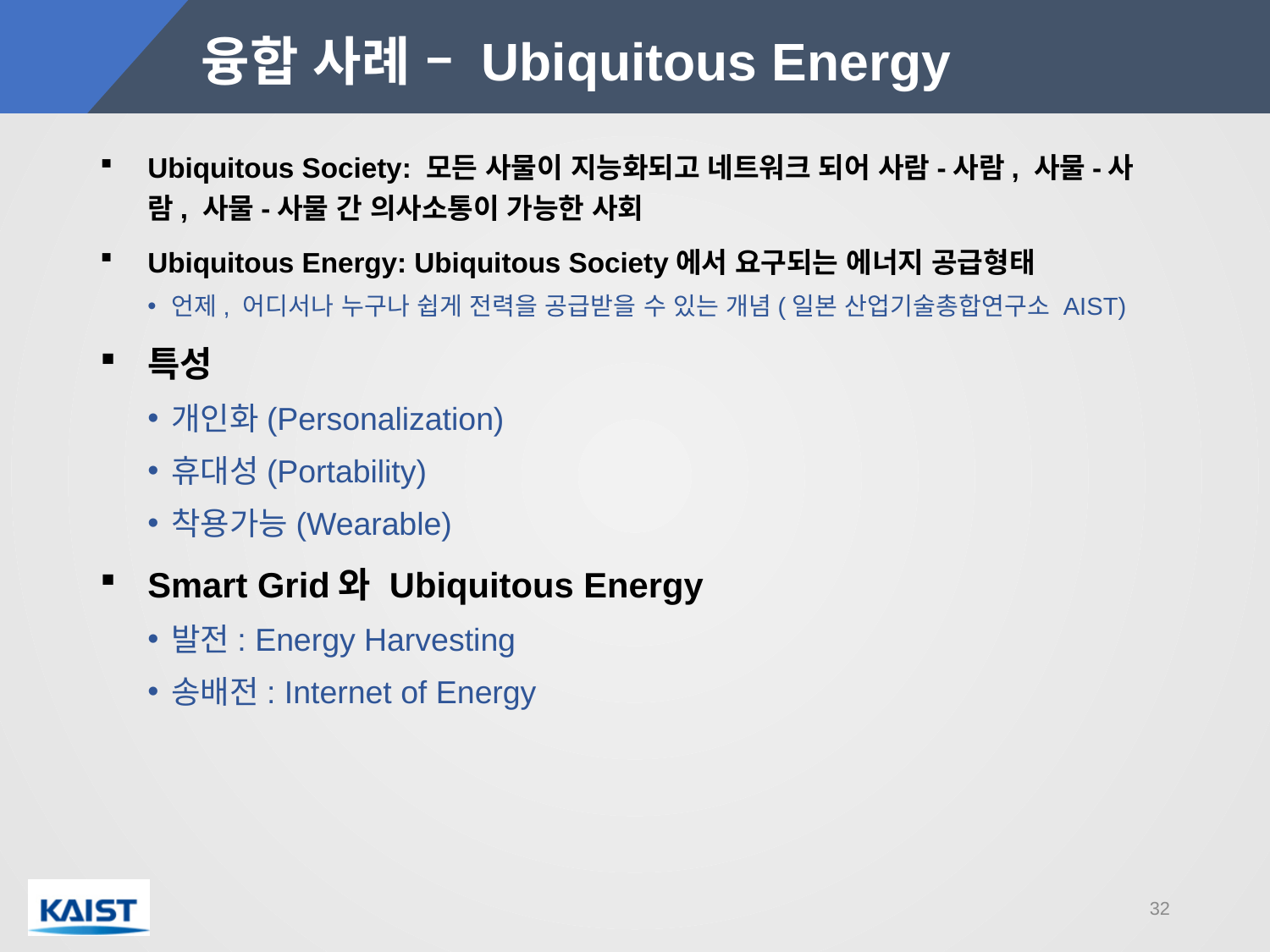

# 융합 사례 – Ubiquitous Energy
Ubiquitous Society: 모든 사물이 지능화되고 네트워크 되어 사람-사람, 사물-사람, 사물-사물 간 의사소통이 가능한 사회
Ubiquitous Energy: Ubiquitous Society에서 요구되는 에너지 공급형태
언제, 어디서나 누구나 쉽게 전력을 공급받을 수 있는 개념(일본 산업기술총합연구소 AIST)
특성
개인화(Personalization)
휴대성(Portability)
착용가능(Wearable)
Smart Grid와 Ubiquitous Energy
발전: Energy Harvesting
송배전: Internet of Energy

32